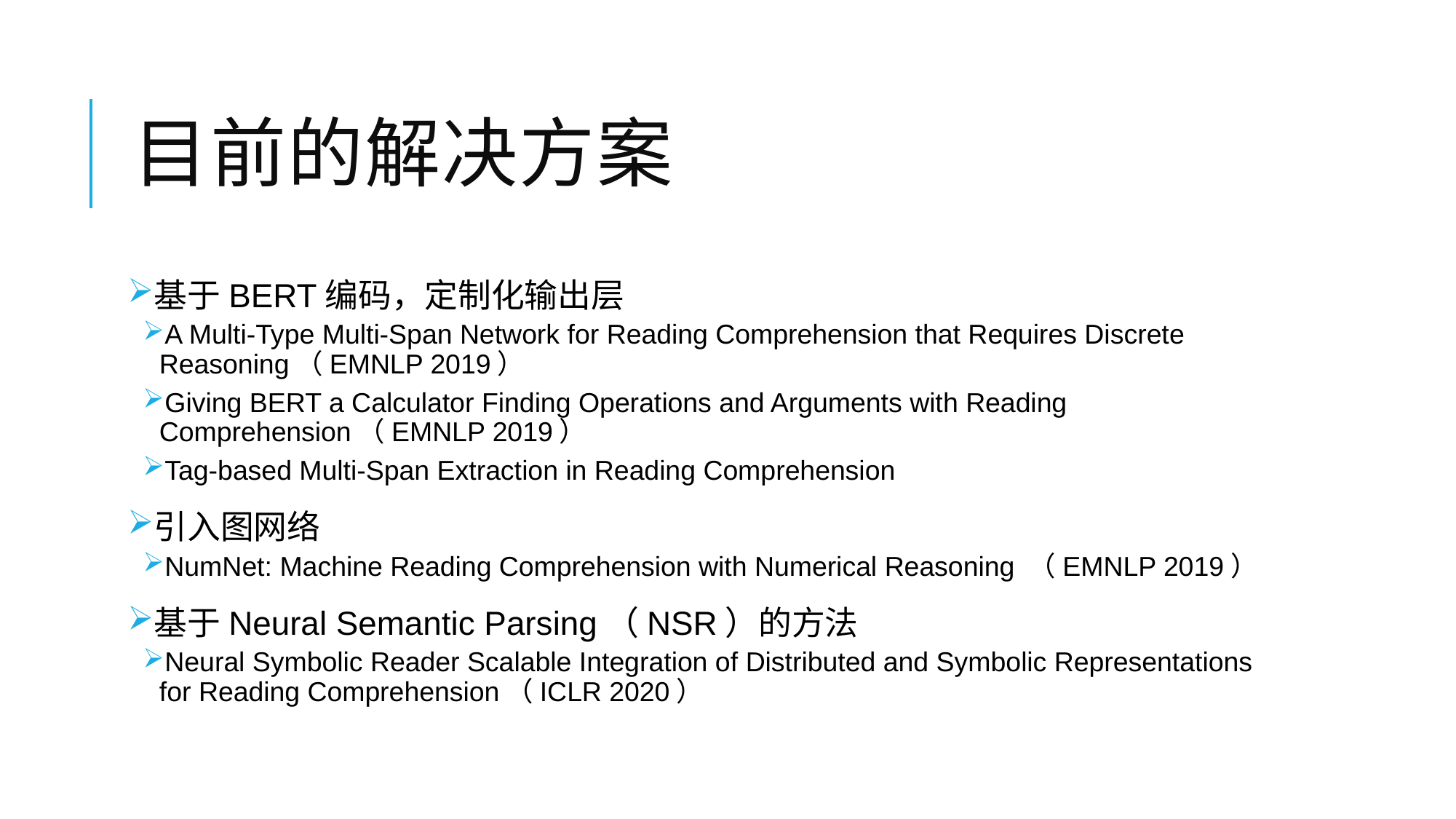

# 目前的解决方案
基于BERT编码，定制化输出层
A Multi-Type Multi-Span Network for Reading Comprehension that Requires Discrete Reasoning（EMNLP 2019）
Giving BERT a Calculator Finding Operations and Arguments with Reading Comprehension（EMNLP 2019）
Tag-based Multi-Span Extraction in Reading Comprehension
引入图网络
NumNet: Machine Reading Comprehension with Numerical Reasoning （EMNLP 2019）
基于Neural Semantic Parsing（NSR）的方法
Neural Symbolic Reader Scalable Integration of Distributed and Symbolic Representations for Reading Comprehension（ICLR 2020）